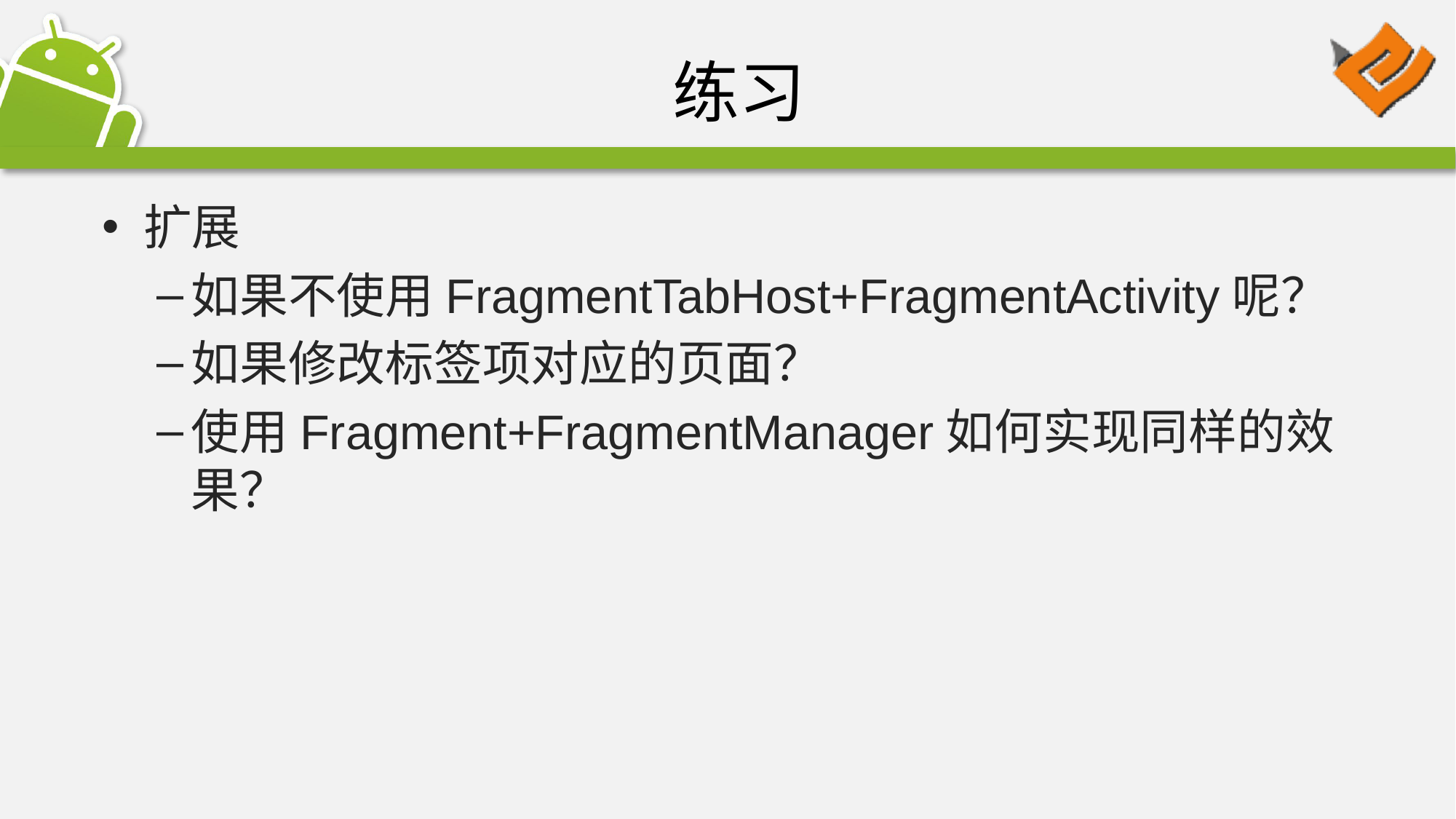

# 练习
扩展
如果不使用FragmentTabHost+FragmentActivity呢？
如果修改标签项对应的页面？
使用Fragment+FragmentManager如何实现同样的效果？